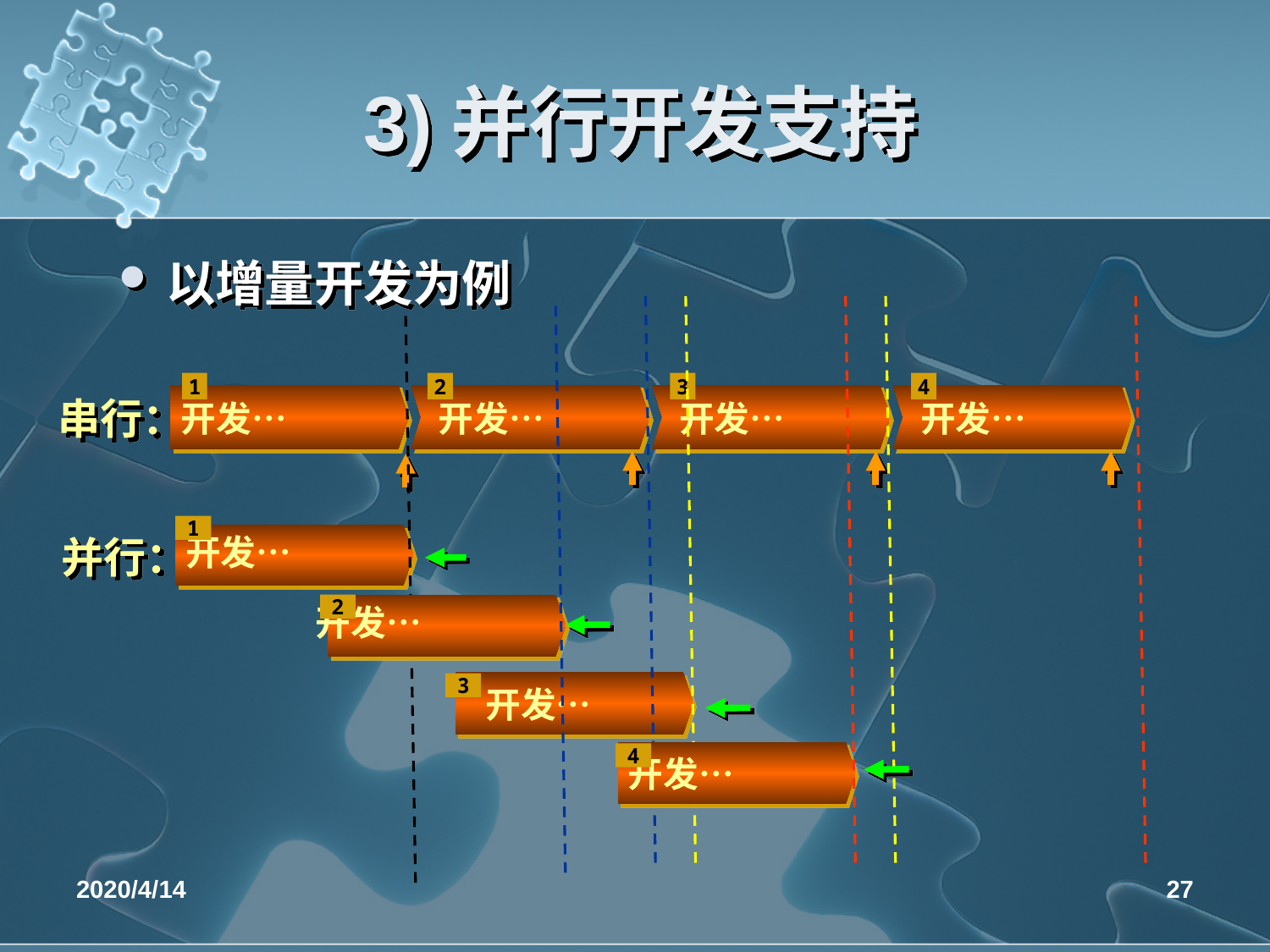

# 3)并行开发支持
以增量开发为例

2

开发…

2

开发…

3

开发…

3
开发…

4

开发…

开发…
4

1

开发…

1

开发…

串行：
并行：
2020/4/14
27